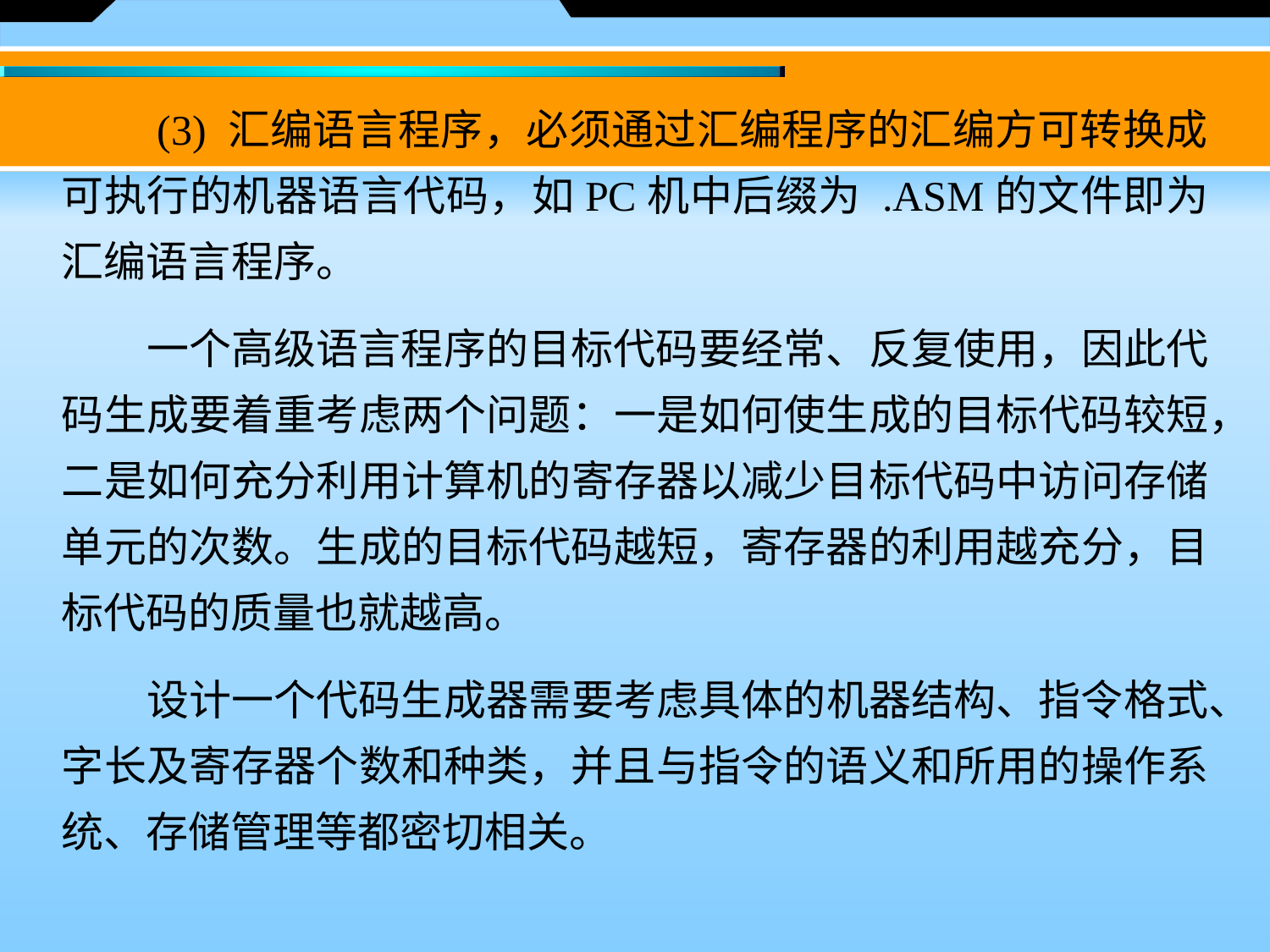

(3) 汇编语言程序，必须通过汇编程序的汇编方可转换成可执行的机器语言代码，如PC机中后缀为 .ASM的文件即为汇编语言程序。
　　一个高级语言程序的目标代码要经常、反复使用，因此代码生成要着重考虑两个问题：一是如何使生成的目标代码较短，二是如何充分利用计算机的寄存器以减少目标代码中访问存储单元的次数。生成的目标代码越短，寄存器的利用越充分，目标代码的质量也就越高。
　　设计一个代码生成器需要考虑具体的机器结构、指令格式、字长及寄存器个数和种类，并且与指令的语义和所用的操作系统、存储管理等都密切相关。